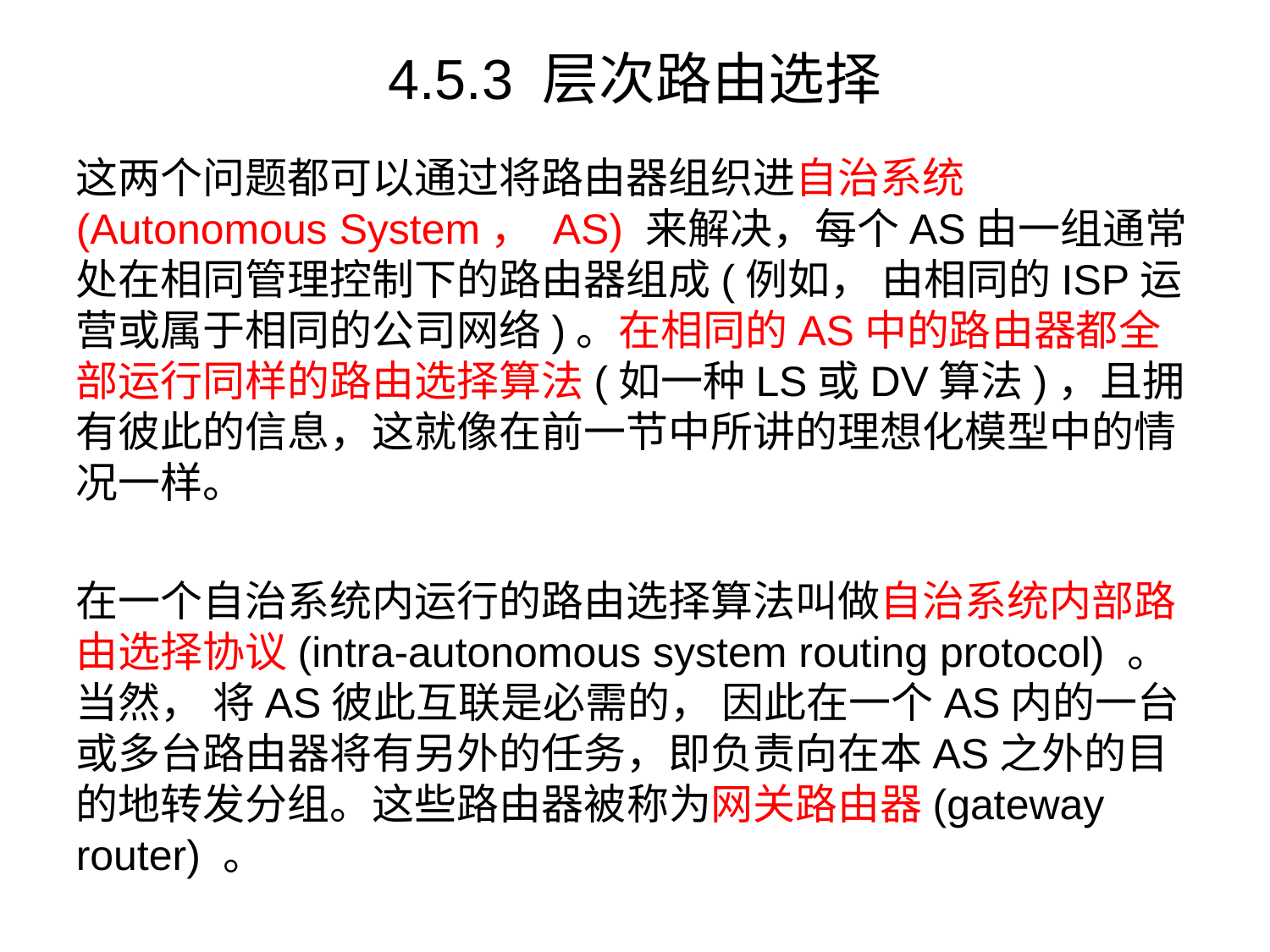

# 4.5.3 层次路由选择
这两个问题都可以通过将路由器组织进自治系统(Autonomous System， AS) 来解决，每个AS由一组通常处在相同管理控制下的路由器组成(例如， 由相同的ISP运营或属于相同的公司网络)。在相同的AS中的路由器都全部运行同样的路由选择算法(如一种LS或DV算法)，且拥有彼此的信息，这就像在前一节中所讲的理想化模型中的情况一样。

在一个自治系统内运行的路由选择算法叫做自治系统内部路由选择协议(intra-autonomous system routing protocol) 。当然， 将AS彼此互联是必需的， 因此在一个AS内的一台或多台路由器将有另外的任务，即负责向在本AS之外的目的地转发分组。这些路由器被称为网关路由器(gateway router) 。